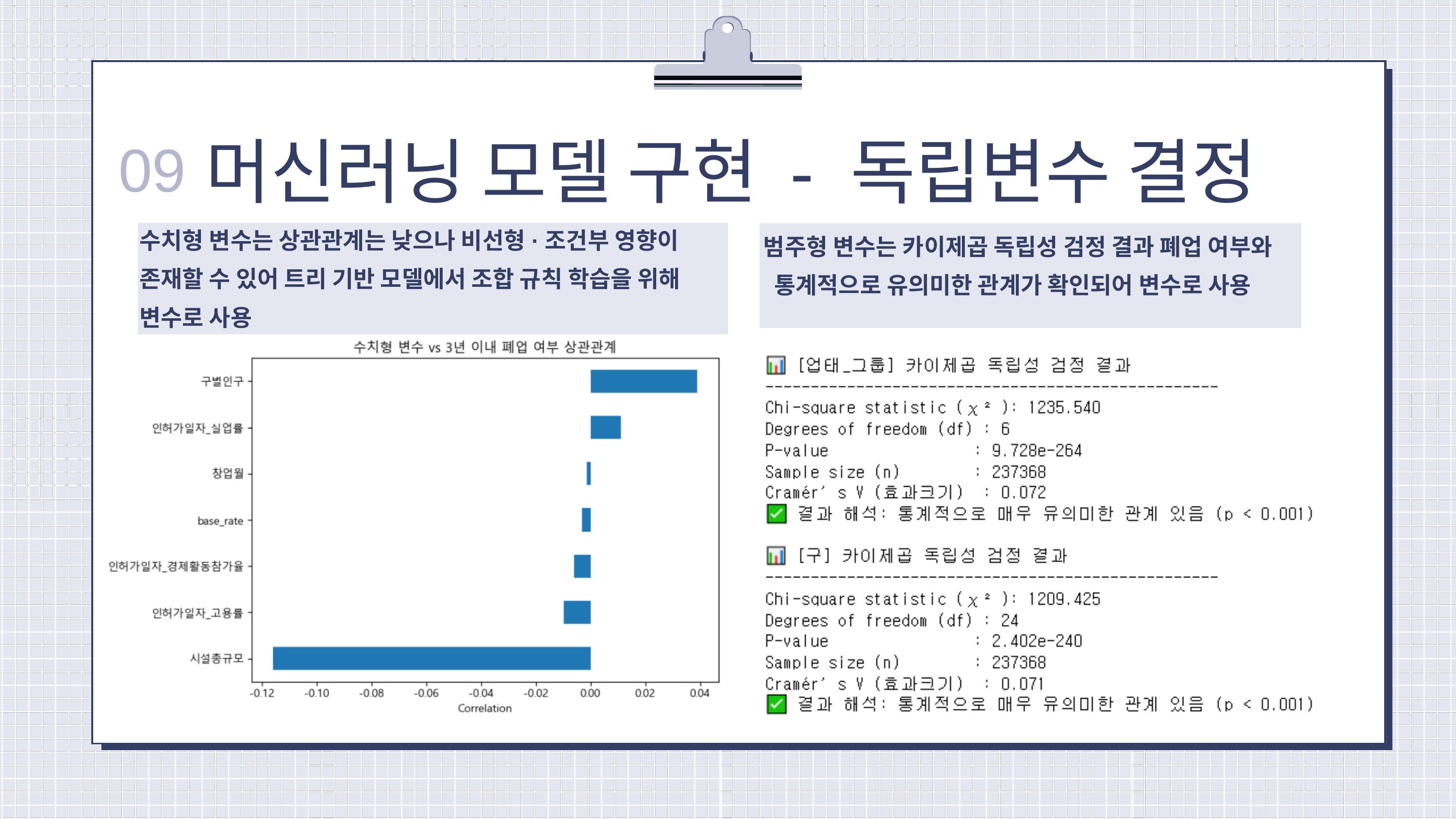

머신러닝 모델 구현 - 독립변수 결정
09

수치형 변수는 상관관계는 낮으나 비선형·조건부 영향이
존재할 수 있어 트리 기반 모델에서 조합 규칙 학습을 위해 변수로 사용

범주형 변수는 카이제곱 독립성 검정 결과 폐업 여부와
 통계적으로 유의미한 관계가 확인되어 변수로 사용